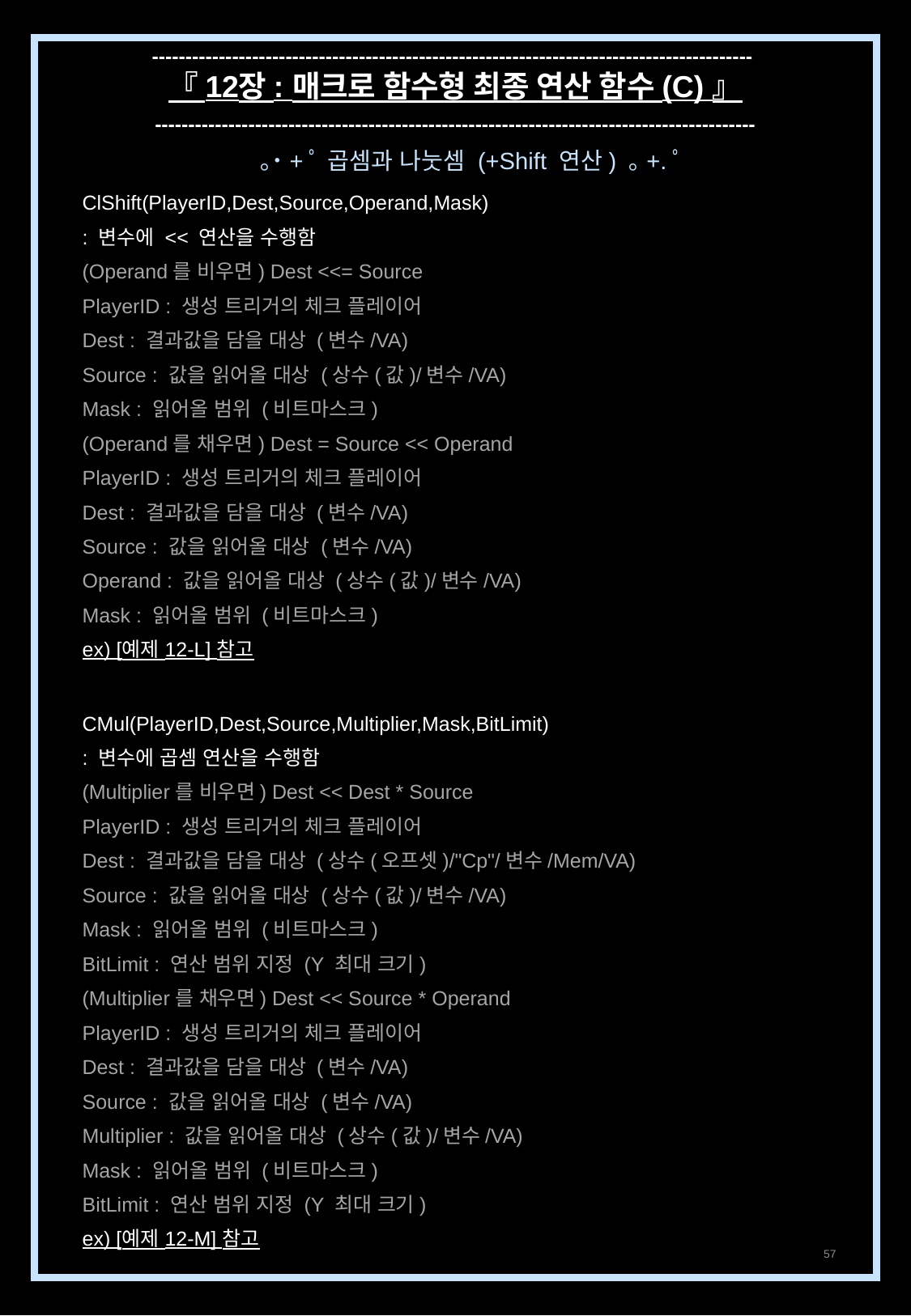

------------------------------------------------------------------------------------------
『 12장 : 매크로 함수형 최종 연산 함수 (C) 』
------------------------------------------------------------------------------------------

｡˙+ﾟ 곱셈과 나눗셈 (+Shift 연산) ｡+.ﾟ
ClShift(PlayerID,Dest,Source,Operand,Mask)
: 변수에 << 연산을 수행함
(Operand를 비우면) Dest <<= Source
PlayerID : 생성 트리거의 체크 플레이어
Dest : 결과값을 담을 대상 (변수/VA)
Source : 값을 읽어올 대상 (상수(값)/변수/VA)
Mask : 읽어올 범위 (비트마스크)
(Operand를 채우면) Dest = Source << Operand
PlayerID : 생성 트리거의 체크 플레이어
Dest : 결과값을 담을 대상 (변수/VA)
Source : 값을 읽어올 대상 (변수/VA)
Operand : 값을 읽어올 대상 (상수(값)/변수/VA)
Mask : 읽어올 범위 (비트마스크)
ex) [예제 12-L] 참고

CMul(PlayerID,Dest,Source,Multiplier,Mask,BitLimit)
: 변수에 곱셈 연산을 수행함
(Multiplier를 비우면) Dest << Dest * Source
PlayerID : 생성 트리거의 체크 플레이어
Dest : 결과값을 담을 대상 (상수(오프셋)/"Cp"/변수/Mem/VA)
Source : 값을 읽어올 대상 (상수(값)/변수/VA)
Mask : 읽어올 범위 (비트마스크)
BitLimit : 연산 범위 지정 (Y 최대 크기)
(Multiplier를 채우면) Dest << Source * Operand
PlayerID : 생성 트리거의 체크 플레이어
Dest : 결과값을 담을 대상 (변수/VA)
Source : 값을 읽어올 대상 (변수/VA)
Multiplier : 값을 읽어올 대상 (상수(값)/변수/VA)
Mask : 읽어올 범위 (비트마스크)
BitLimit : 연산 범위 지정 (Y 최대 크기)
ex) [예제 12-M] 참고
57